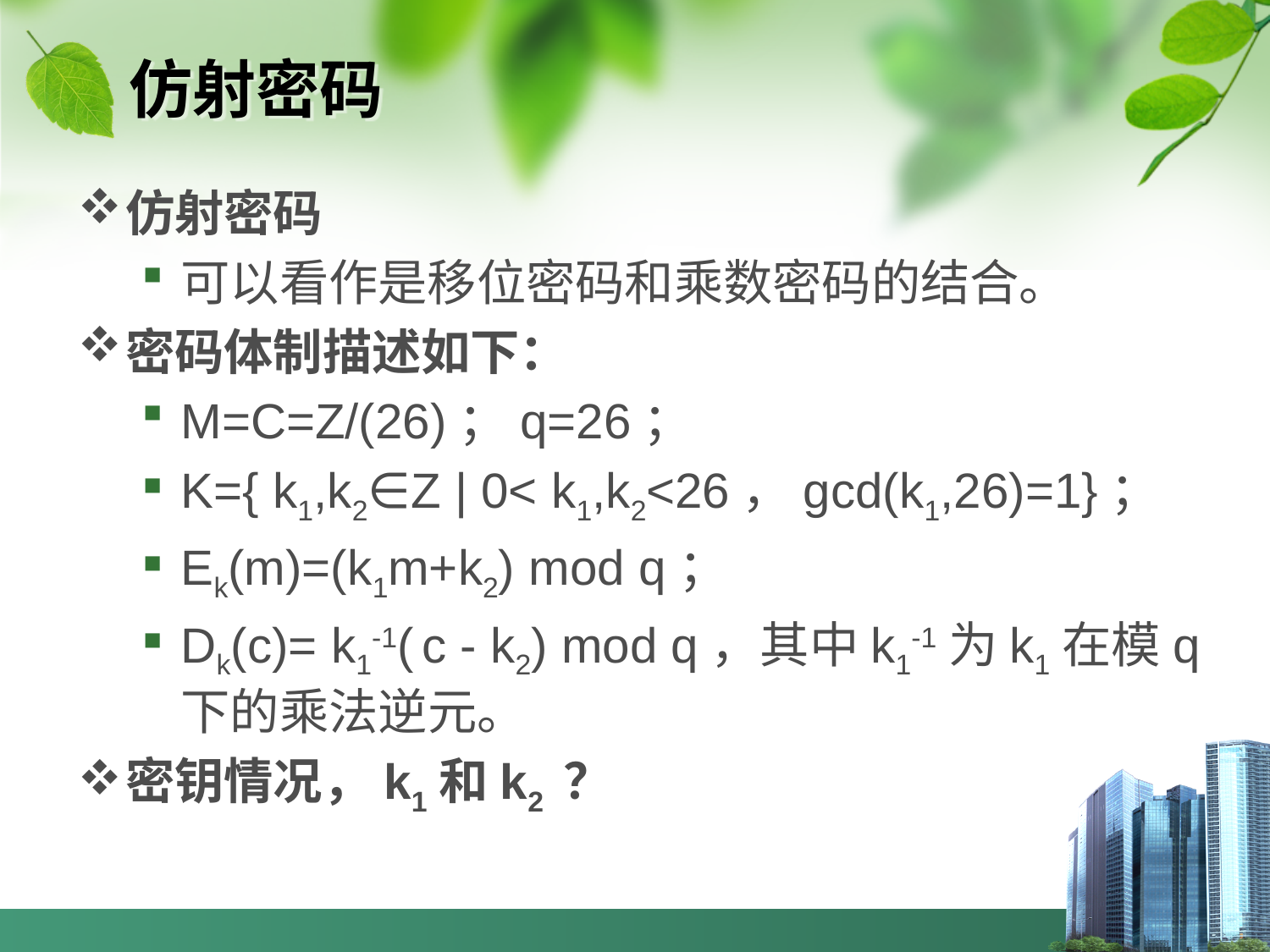

# 仿射密码
仿射密码
可以看作是移位密码和乘数密码的结合。
密码体制描述如下：
M=C=Z/(26)；q=26；
K={ k1,k2∈Z | 0< k1,k2<26，gcd(k1,26)=1}；
Ek(m)=(k1m+k2) mod q；
Dk(c)= k1-1( c - k2) mod q，其中k1-1为k1在模q下的乘法逆元。
密钥情况，k1和k2 ？